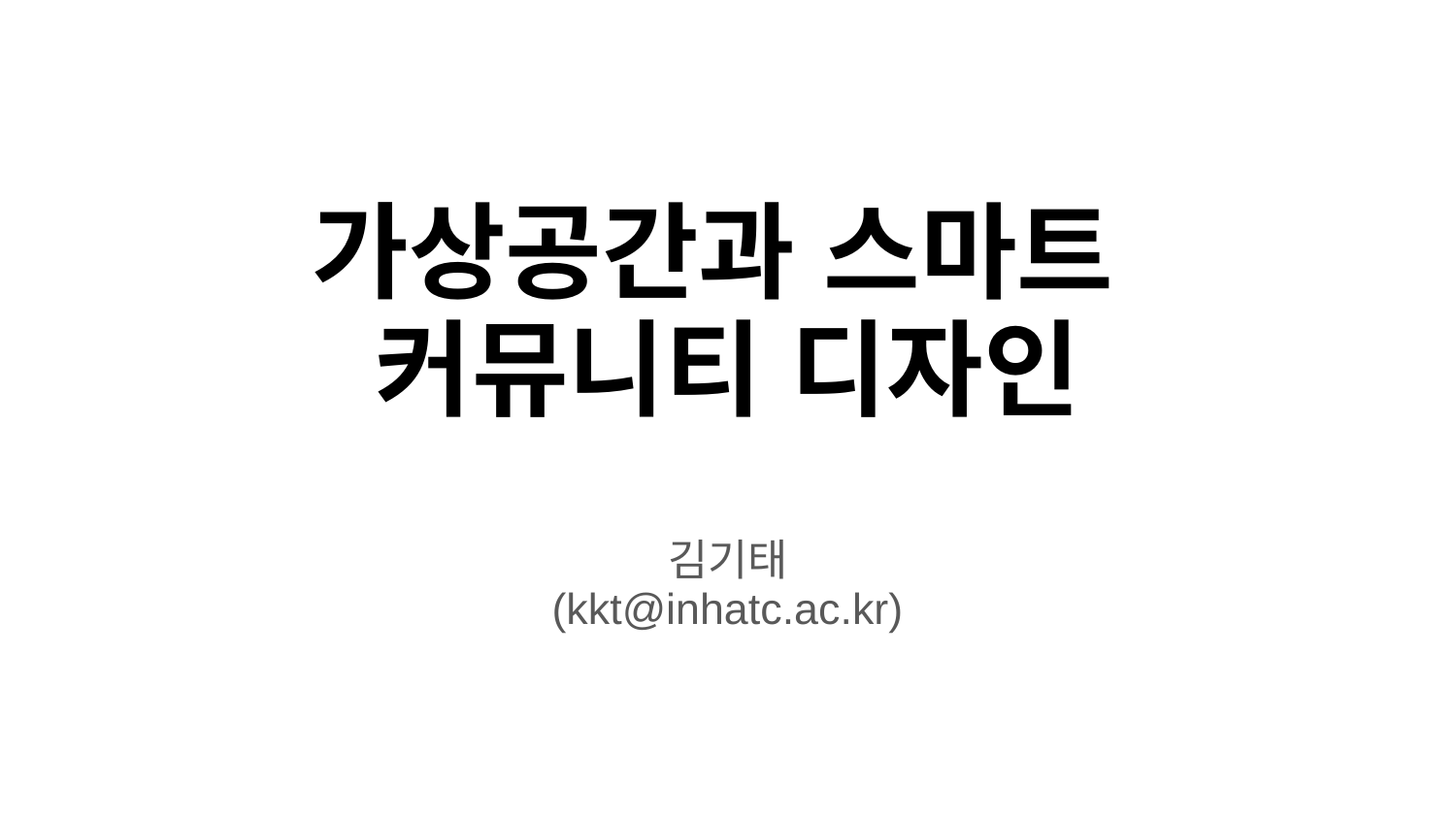

# 가상공간과 스마트
커뮤니티 디자인
김기태
(kkt@inhatc.ac.kr)